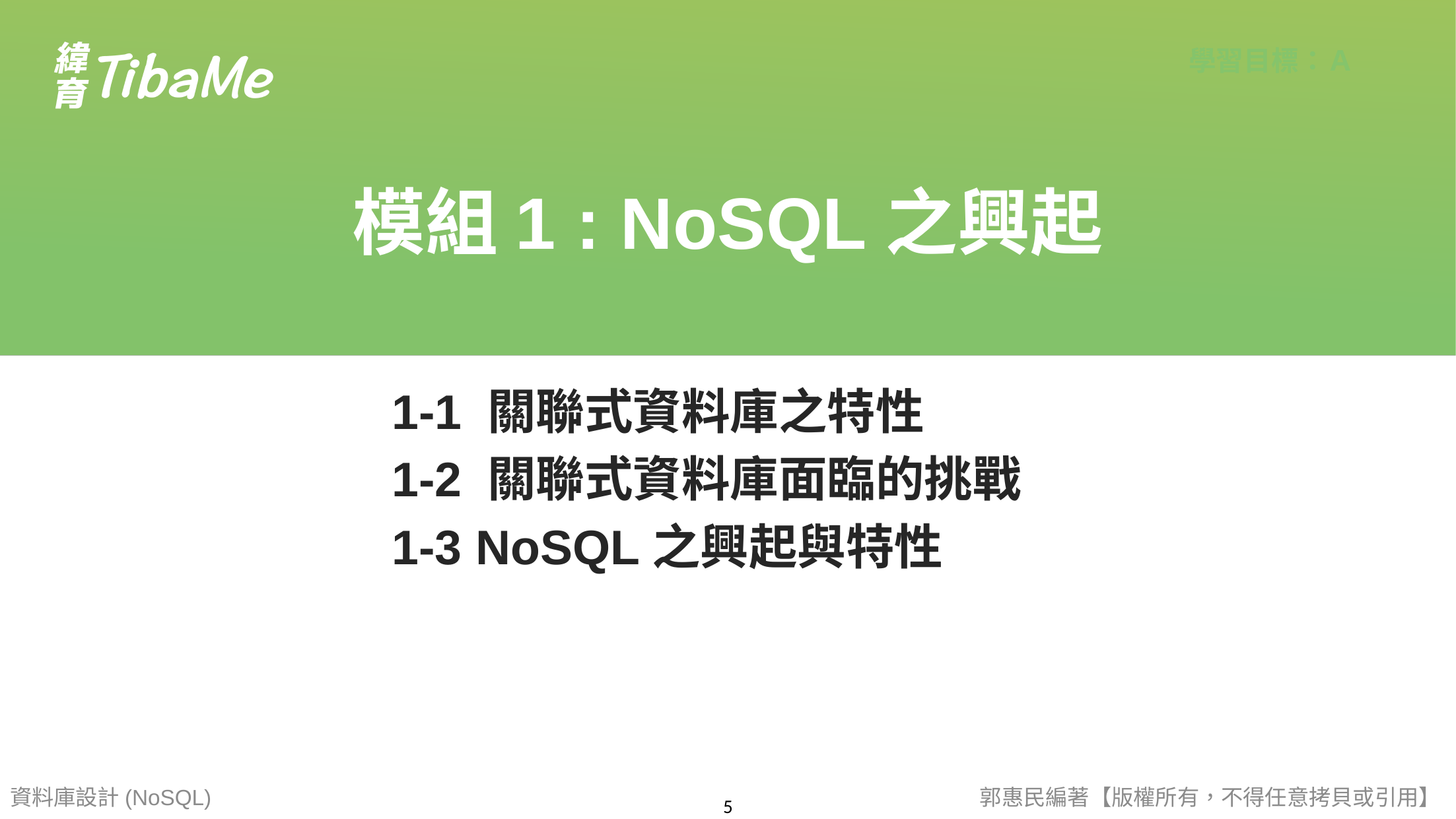

模組1 : NoSQL之興起
1-1 關聯式資料庫之特性
1-2 關聯式資料庫面臨的挑戰
1-3 NoSQL之興起與特性
資料庫設計(NoSQL)
郭惠民編著【版權所有，不得任意拷貝或引用】